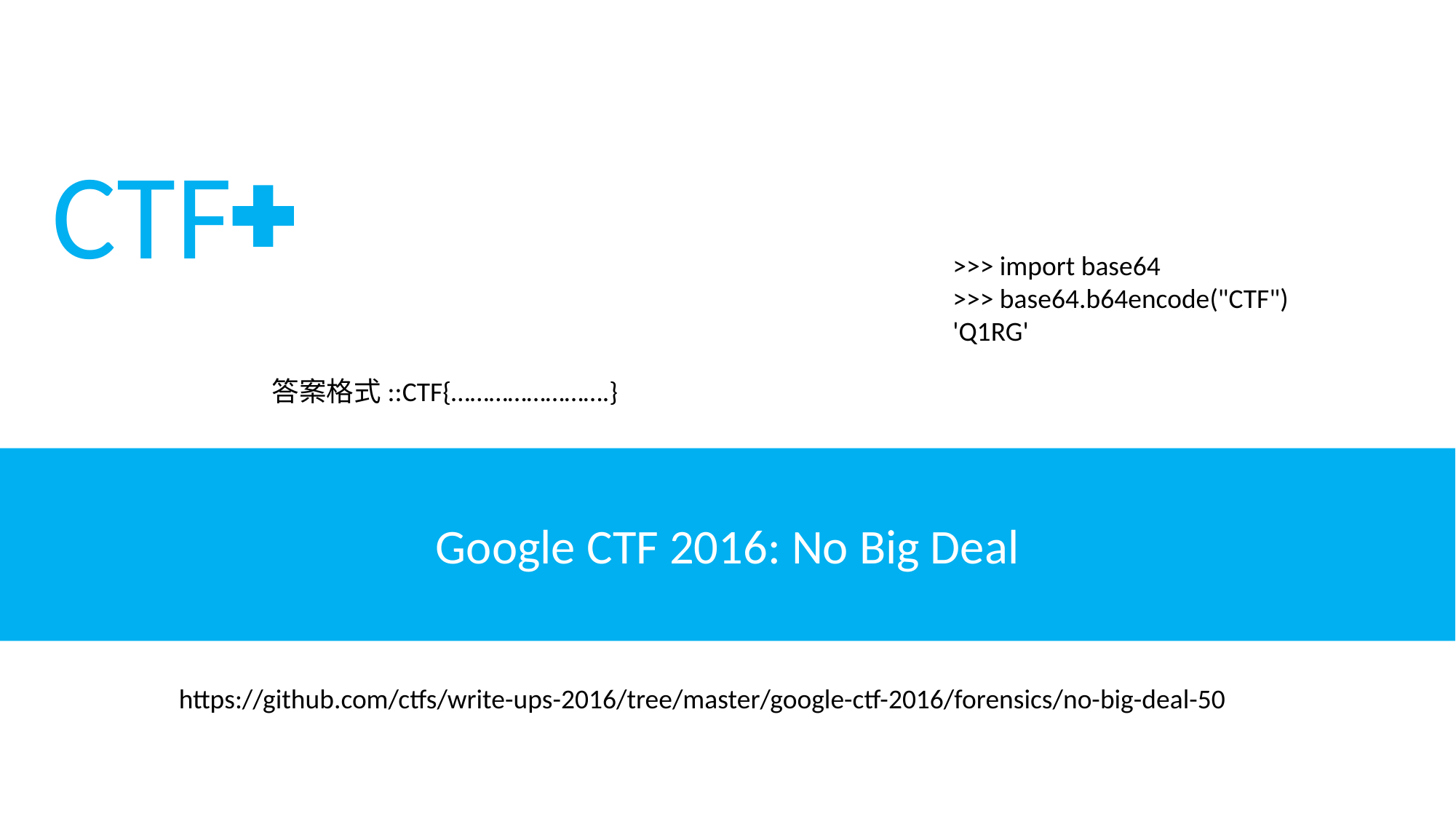

CTF

>>> import base64
>>> base64.b64encode("CTF")
'Q1RG'
答案格式::CTF{…………………….}
Google CTF 2016: No Big Deal
https://github.com/ctfs/write-ups-2016/tree/master/google-ctf-2016/forensics/no-big-deal-50